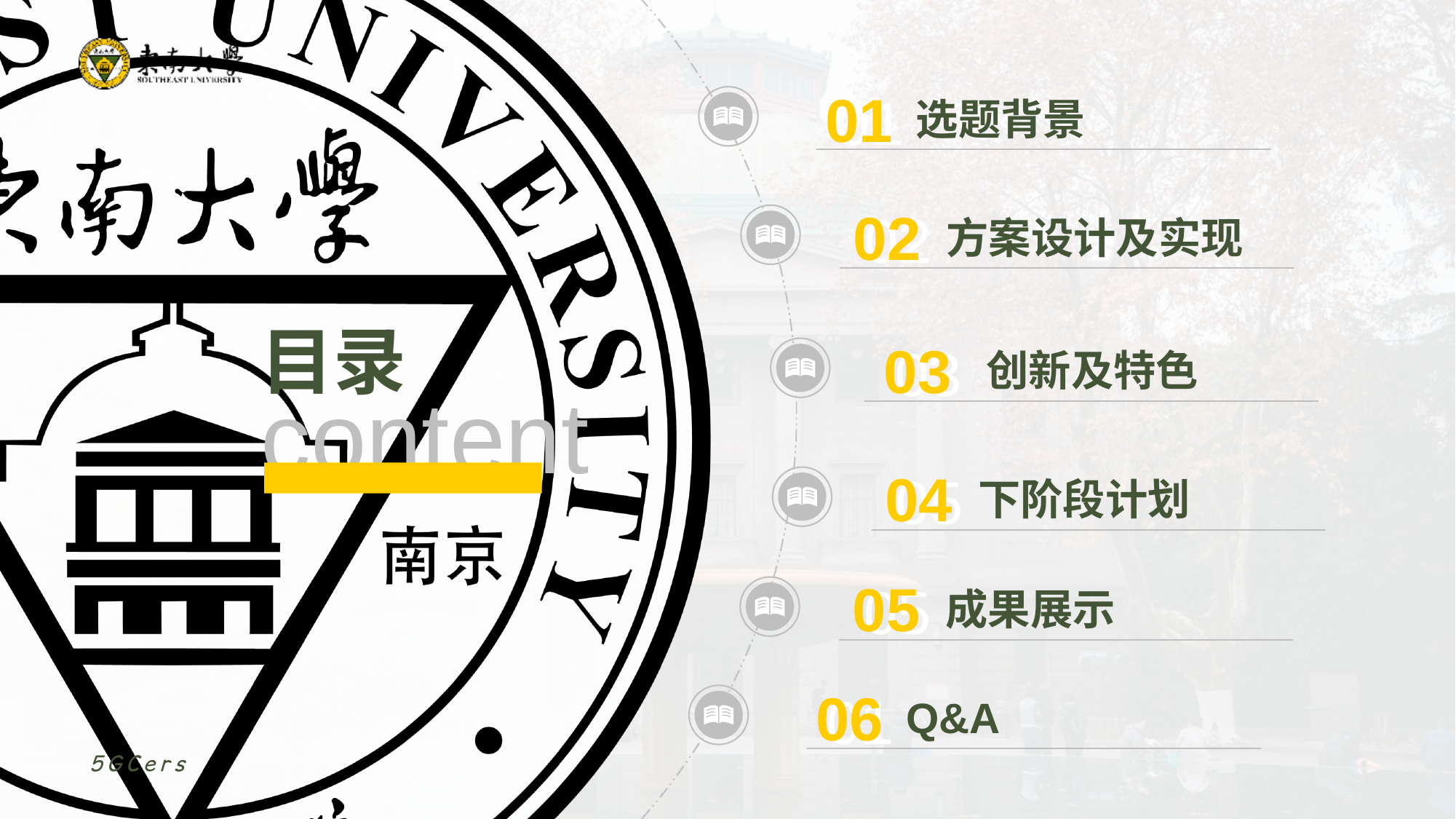

01
01

选题背景
02
02

方案设计及实现
03
03

创新及特色
04
05

下阶段计划
05
05

成果展示
06
01

Q&A
5GCers